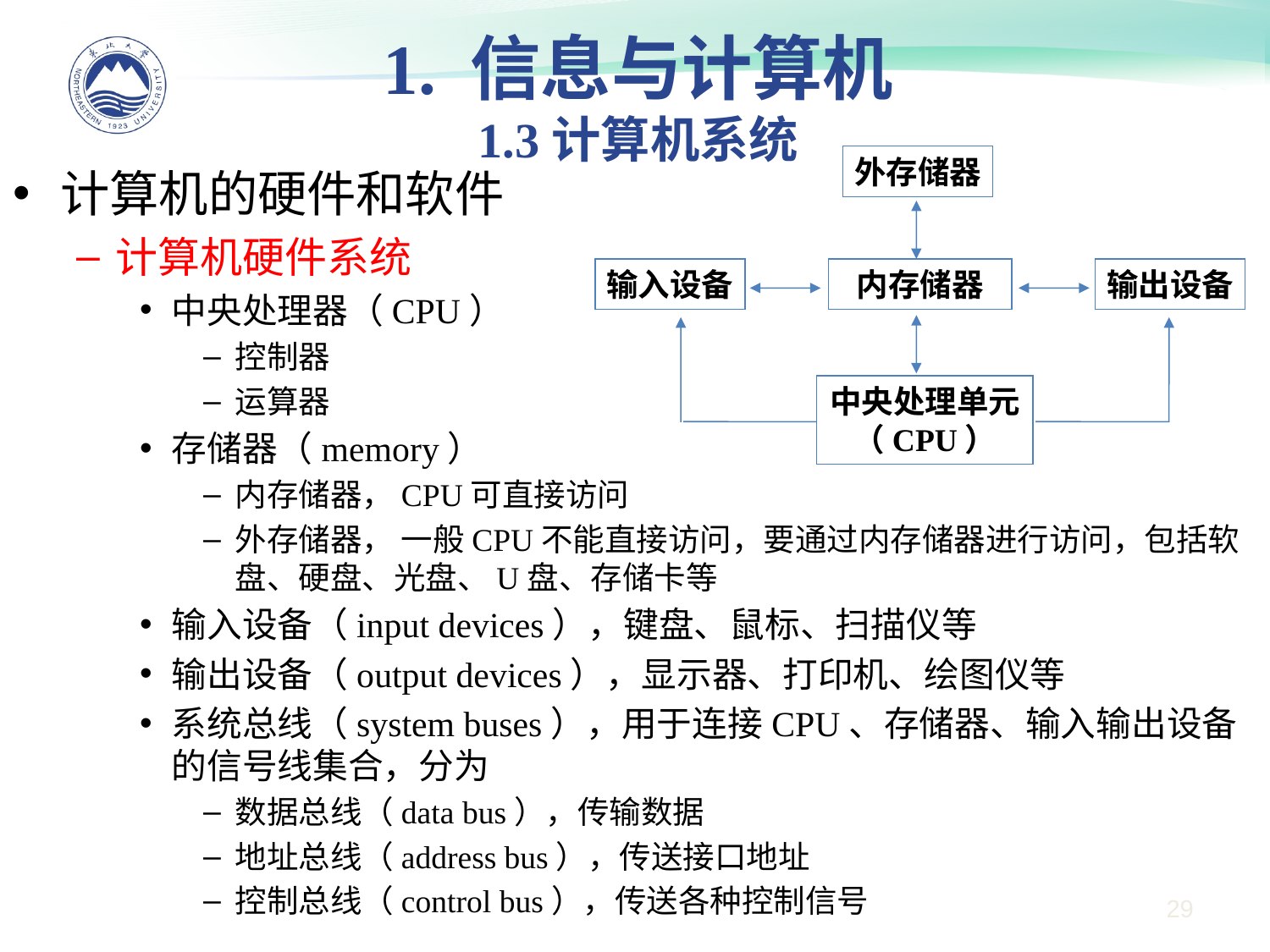

1. 信息与计算机
1.3计算机系统
外存储器

输入设备
内存储器
输出设备

中央处理单元（CPU）

计算机的硬件和软件
计算机硬件系统
中央处理器（CPU）
控制器
运算器
存储器（memory）
内存储器，CPU可直接访问
外存储器， 一般CPU不能直接访问，要通过内存储器进行访问，包括软盘、硬盘、光盘、U盘、存储卡等
输入设备（input devices），键盘、鼠标、扫描仪等
输出设备（output devices），显示器、打印机、绘图仪等
系统总线（system buses），用于连接CPU、存储器、输入输出设备的信号线集合，分为
数据总线（data bus），传输数据
地址总线（address bus），传送接口地址
控制总线（control bus），传送各种控制信号
29